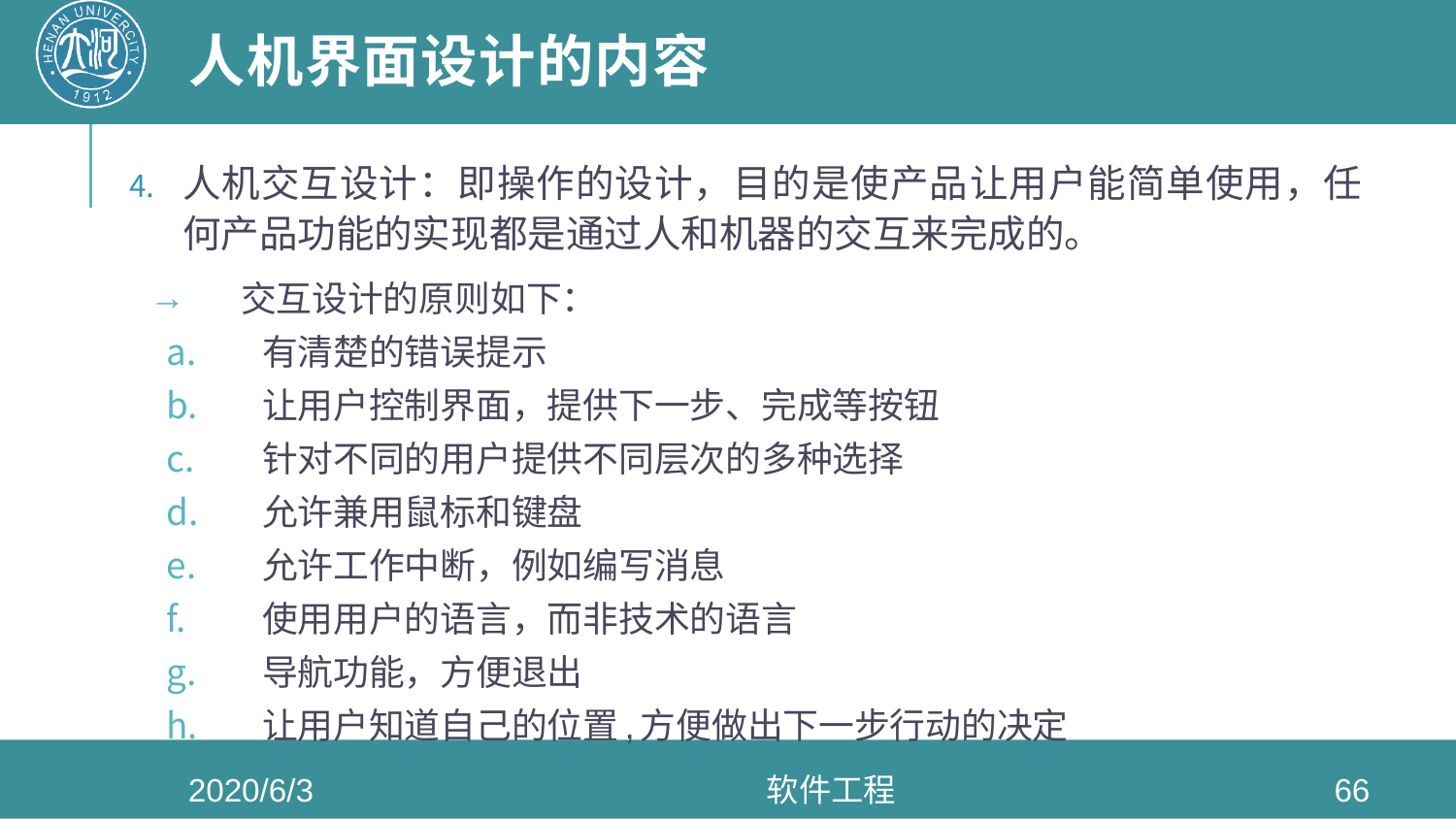

# 人机界面设计的内容
人机交互设计：即操作的设计，目的是使产品让用户能简单使用，任何产品功能的实现都是通过人和机器的交互来完成的。
交互设计的原则如下：
有清楚的错误提示
让用户控制界面，提供下一步、完成等按钮
针对不同的用户提供不同层次的多种选择
允许兼用鼠标和键盘
允许工作中断，例如编写消息
使用用户的语言，而非技术的语言
导航功能，方便退出
让用户知道自己的位置,方便做出下一步行动的决定
2020/6/3
软件工程
66